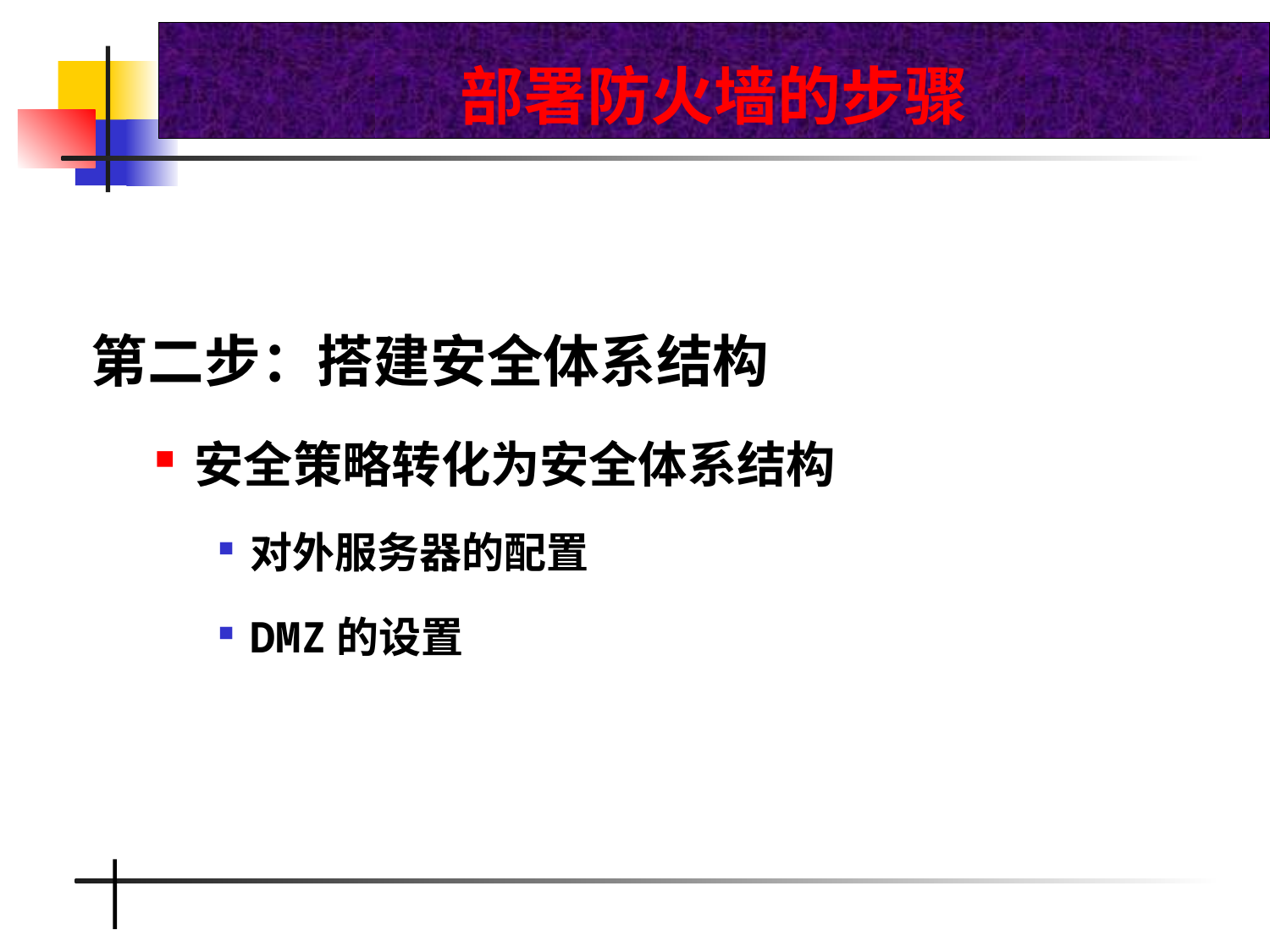

# 部署防火墙的步骤
第二步：搭建安全体系结构
安全策略转化为安全体系结构
对外服务器的配置
DMZ的设置